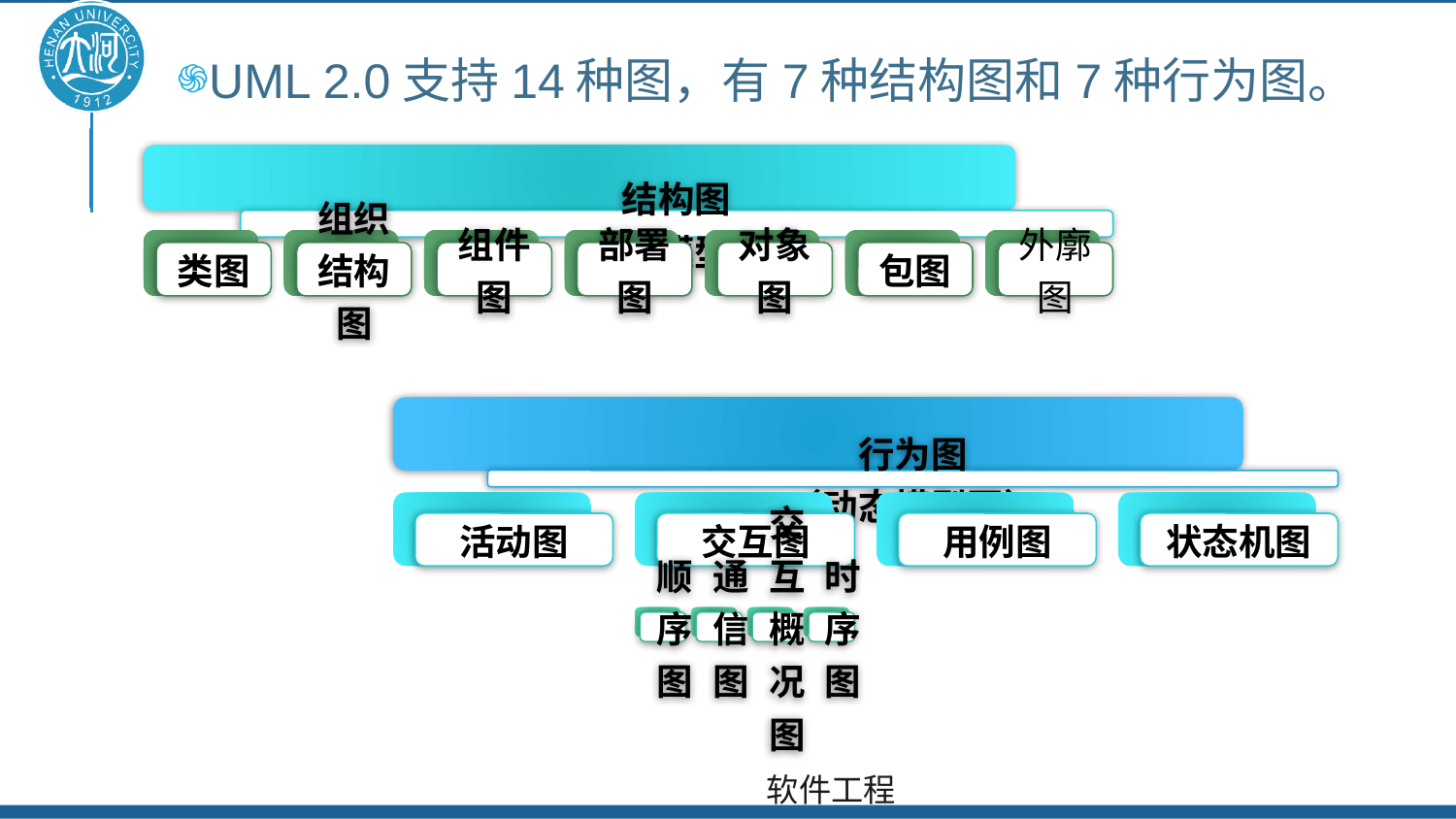

UML 2.0支持14种图，有7种结构图和7种行为图。
结构图
（静态模型图）
类图
组织结构图
对象图
包图
外廓图
行为图
（动态模型图）
活动图
交互图
用例图
状态机图

软件工程
52